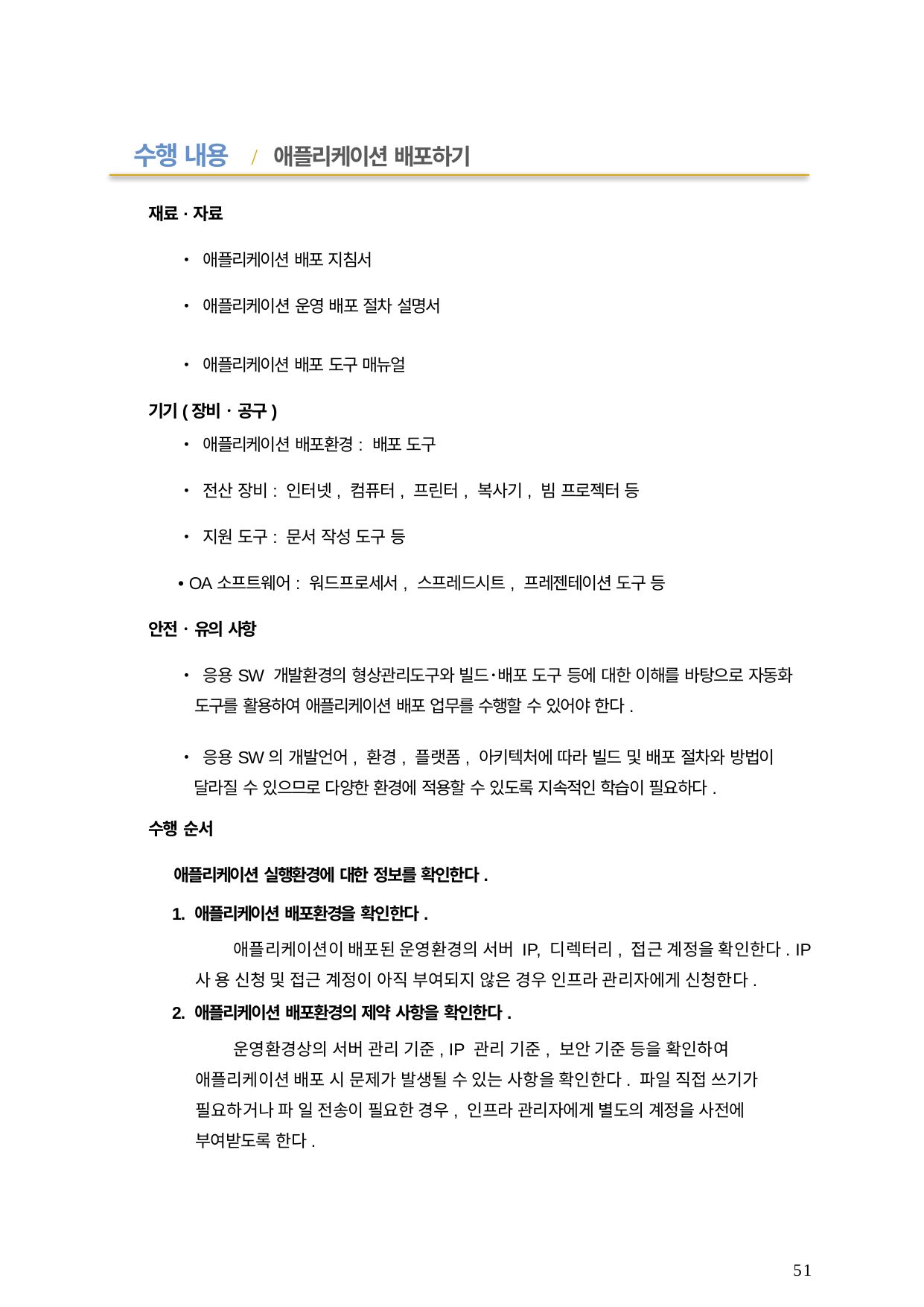

수행 내용   /  애플리케이션 배포하기

재료·자료

• 애플리케이션 배포 지침서

• 애플리케이션 운영 배포 절차 설명서

• 애플리케이션 배포 도구 매뉴얼
기기(장비 ･ 공구)

• 애플리케이션 배포환경: 배포 도구

• 전산 장비: 인터넷, 컴퓨터, 프린터, 복사기, 빔 프로젝터 등

• 지원 도구: 문서 작성 도구 등

• OA소프트웨어: 워드프로세서, 스프레드시트, 프레젠테이션 도구 등

안전 ･ 유의 사항

• 응용SW 개발환경의 형상관리도구와 빌드･배포 도구 등에 대한 이해를 바탕으로 자동화

도구를 활용하여 애플리케이션 배포 업무를 수행할 수 있어야 한다.

• 응용SW의 개발언어, 환경, 플랫폼, 아키텍처에 따라 빌드 및 배포 절차와 방법이 달라질 수 있으므로 다양한 환경에 적용할 수 있도록 지속적인 학습이 필요하다.

수행 순서

애플리케이션 실행환경에 대한 정보를 확인한다.

1. 애플리케이션 배포환경을 확인한다.
애플리케이션이 배포된 운영환경의 서버 IP, 디렉터리, 접근 계정을 확인한다. IP 사 용 신청 및 접근 계정이 아직 부여되지 않은 경우 인프라 관리자에게 신청한다.

2. 애플리케이션 배포환경의 제약 사항을 확인한다.
운영환경상의 서버 관리 기준, IP 관리 기준, 보안 기준 등을 확인하여 애플리케이션 배포 시 문제가 발생될 수 있는 사항을 확인한다. 파일 직접 쓰기가 필요하거나 파 일 전송이 필요한 경우, 인프라 관리자에게 별도의 계정을 사전에 부여받도록 한다.

51